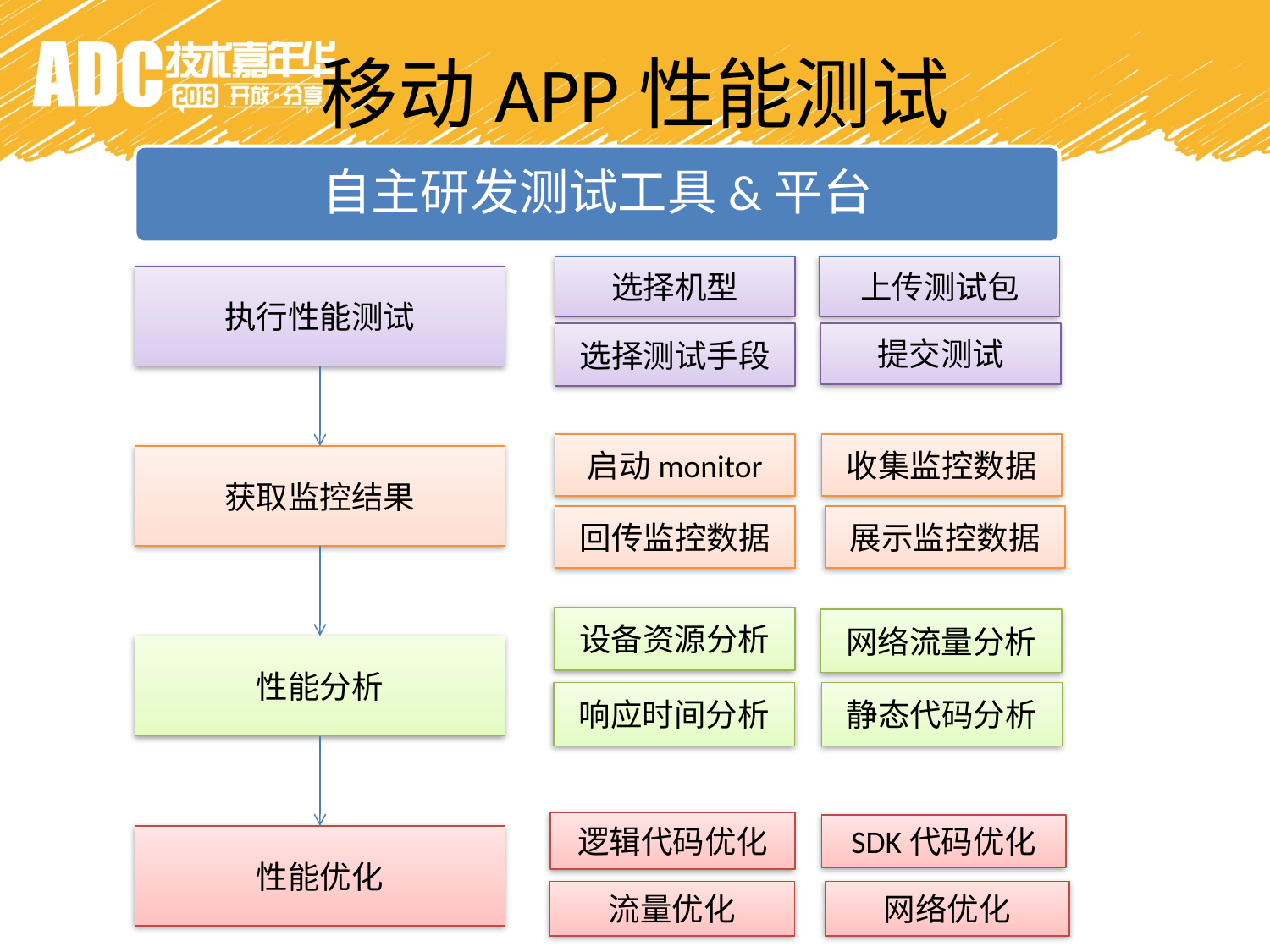

移动APP性能测试

自主研发测试工具&平台

选择机型
上传测试包
执行性能测试
提交测试
选择测试手段
启动monitor
收集监控数据
获取监控结果
回传监控数据
展示监控数据
设备资源分析
网络流量分析
性能分析
响应时间分析
静态代码分析
逻辑代码优化
SDK代码优化
性能优化
流量优化
网络优化